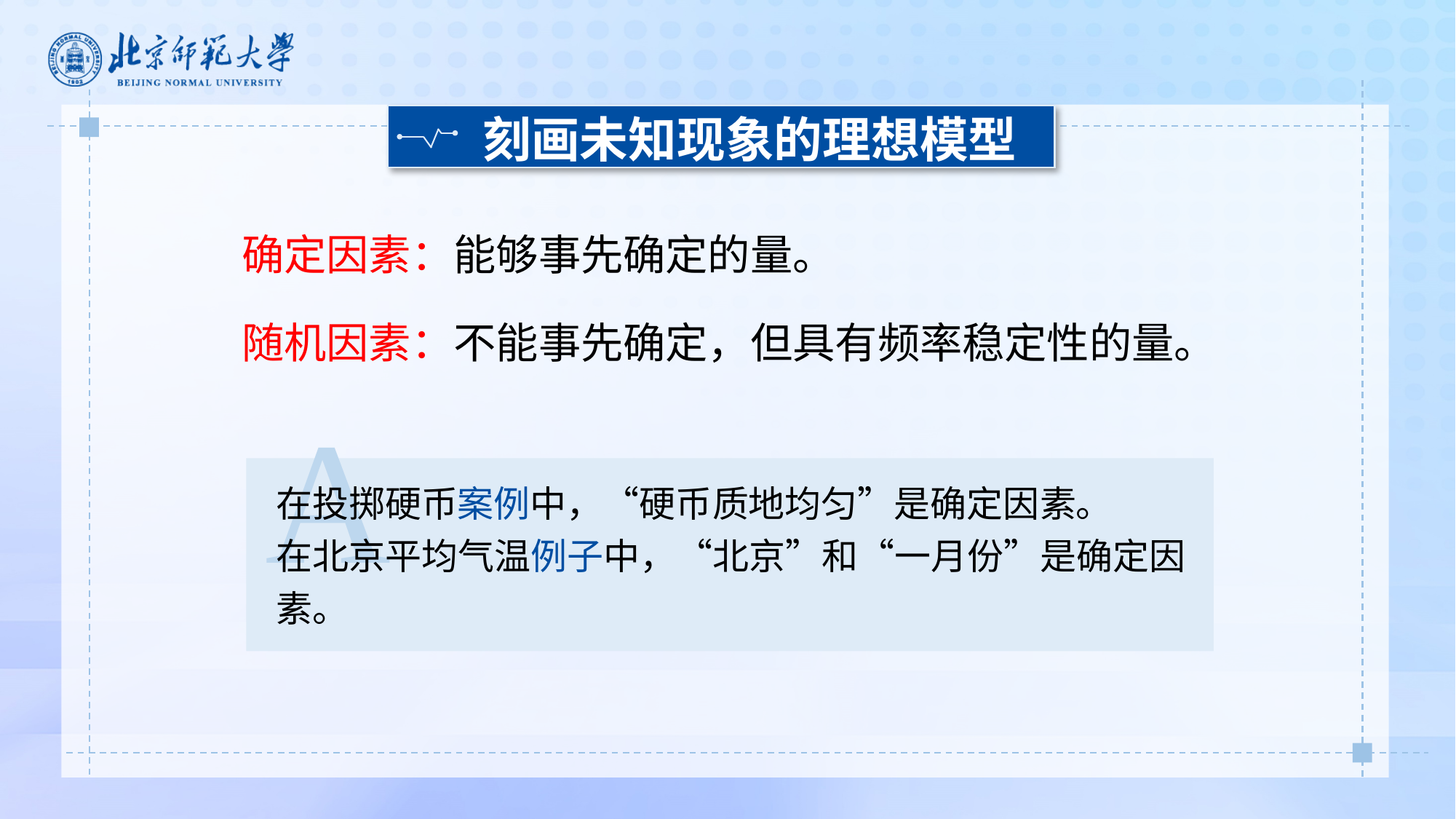

刻画未知现象的理想模型
确定因素：能够事先确定的量。
随机因素：不能事先确定，但具有频率稳定性的量。
A

在投掷硬币案例中，“硬币质地均匀”是确定因素。
在北京平均气温例子中，“北京”和“一月份”是确定因素。